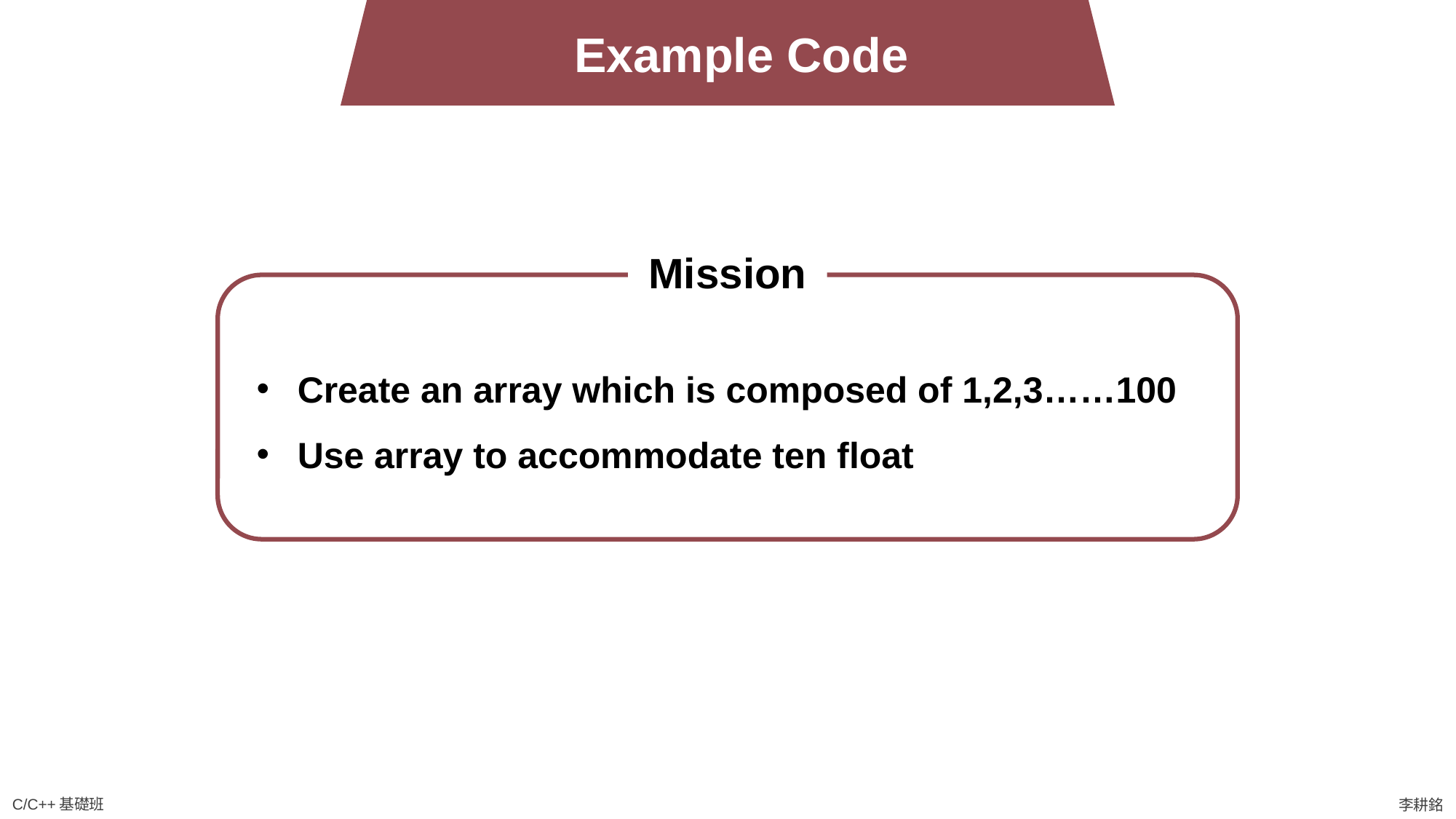

Example Code
Mission

Create an array which is composed of 1,2,3……100
Use array to accommodate ten float
C/C++基礎班
李耕銘